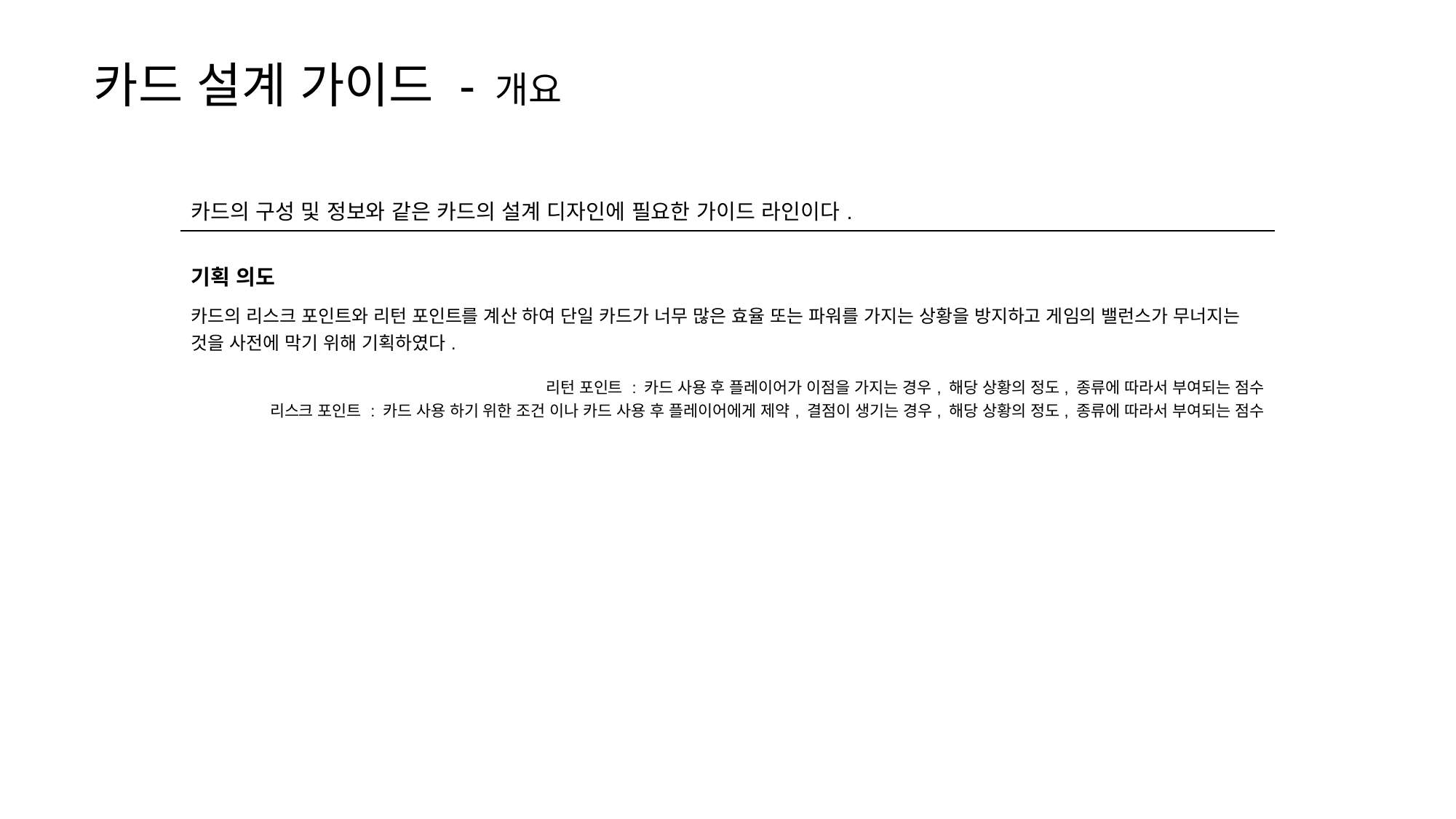

카드 설계 가이드 - 개요
| 카드의 구성 및 정보와 같은 카드의 설계 디자인에 필요한 가이드 라인이다. |
| --- |
| 기획 의도 |
| 카드의 리스크 포인트와 리턴 포인트를 계산 하여 단일 카드가 너무 많은 효율 또는 파워를 가지는 상황을 방지하고 게임의 밸런스가 무너지는 것을 사전에 막기 위해 기획하였다. 리턴 포인트 : 카드 사용 후 플레이어가 이점을 가지는 경우, 해당 상황의 정도, 종류에 따라서 부여되는 점수 리스크 포인트 : 카드 사용 하기 위한 조건 이나 카드 사용 후 플레이어에게 제약, 결점이 생기는 경우, 해당 상황의 정도, 종류에 따라서 부여되는 점수 |